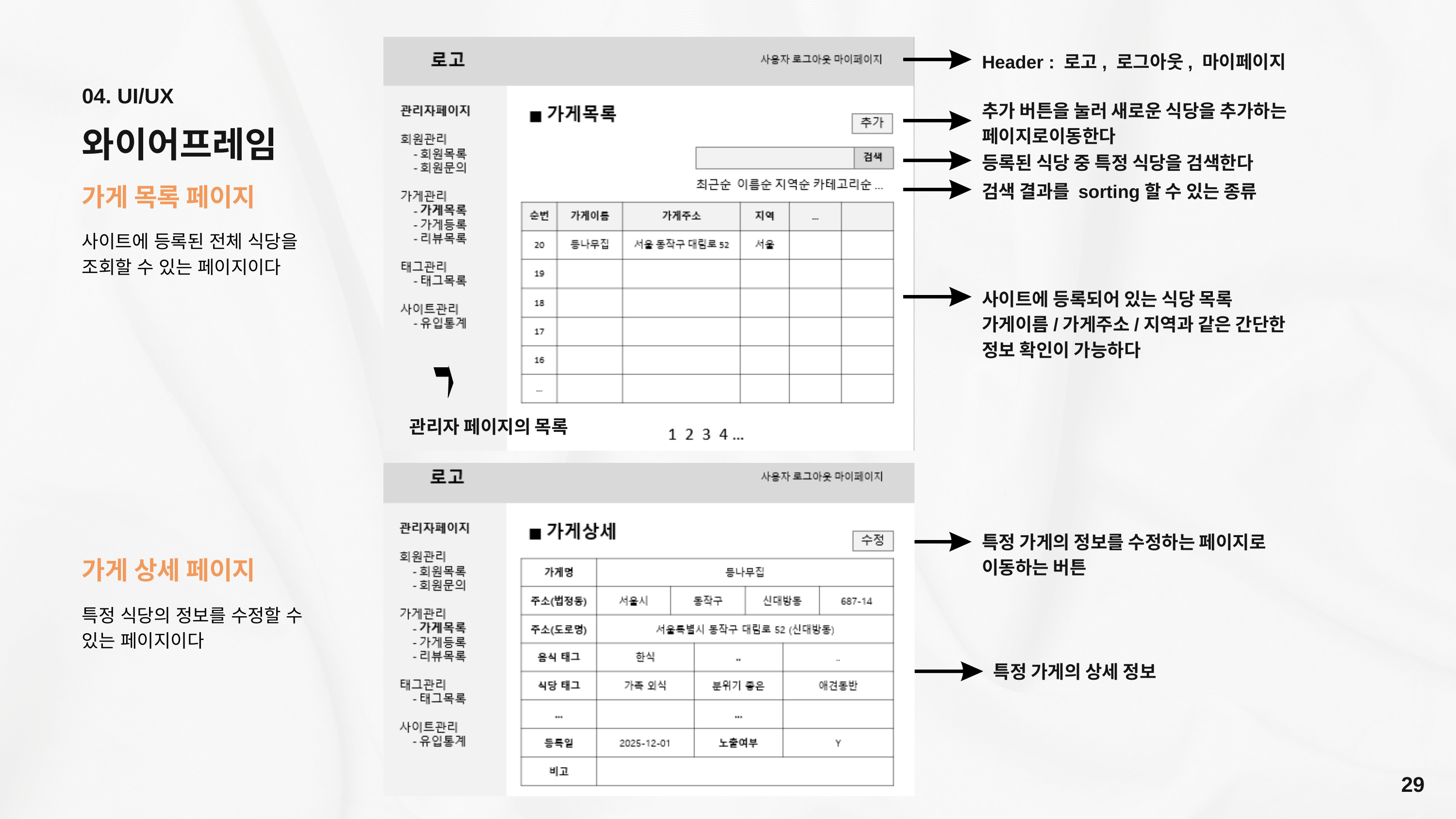

Header : 로고, 로그아웃, 마이페이지

04. UI/UX
추가 버튼을 눌러 새로운 식당을 추가하는
페이지로이동한다

와이어프레임
등록된 식당 중 특정 식당을 검색한다

가게 목록 페이지
검색 결과를 sorting할 수 있는 종류

사이트에 등록된 전체 식당을
조회할 수 있는 페이지이다
사이트에 등록되어 있는 식당 목록
가게이름/가게주소/지역과 같은 간단한
정보 확인이 가능하다

관리자 페이지의 목록

특정 가게의 정보를 수정하는 페이지로
이동하는 버튼

가게 상세 페이지
특정 식당의 정보를 수정할 수
있는 페이지이다
특정 가게의 상세 정보

29